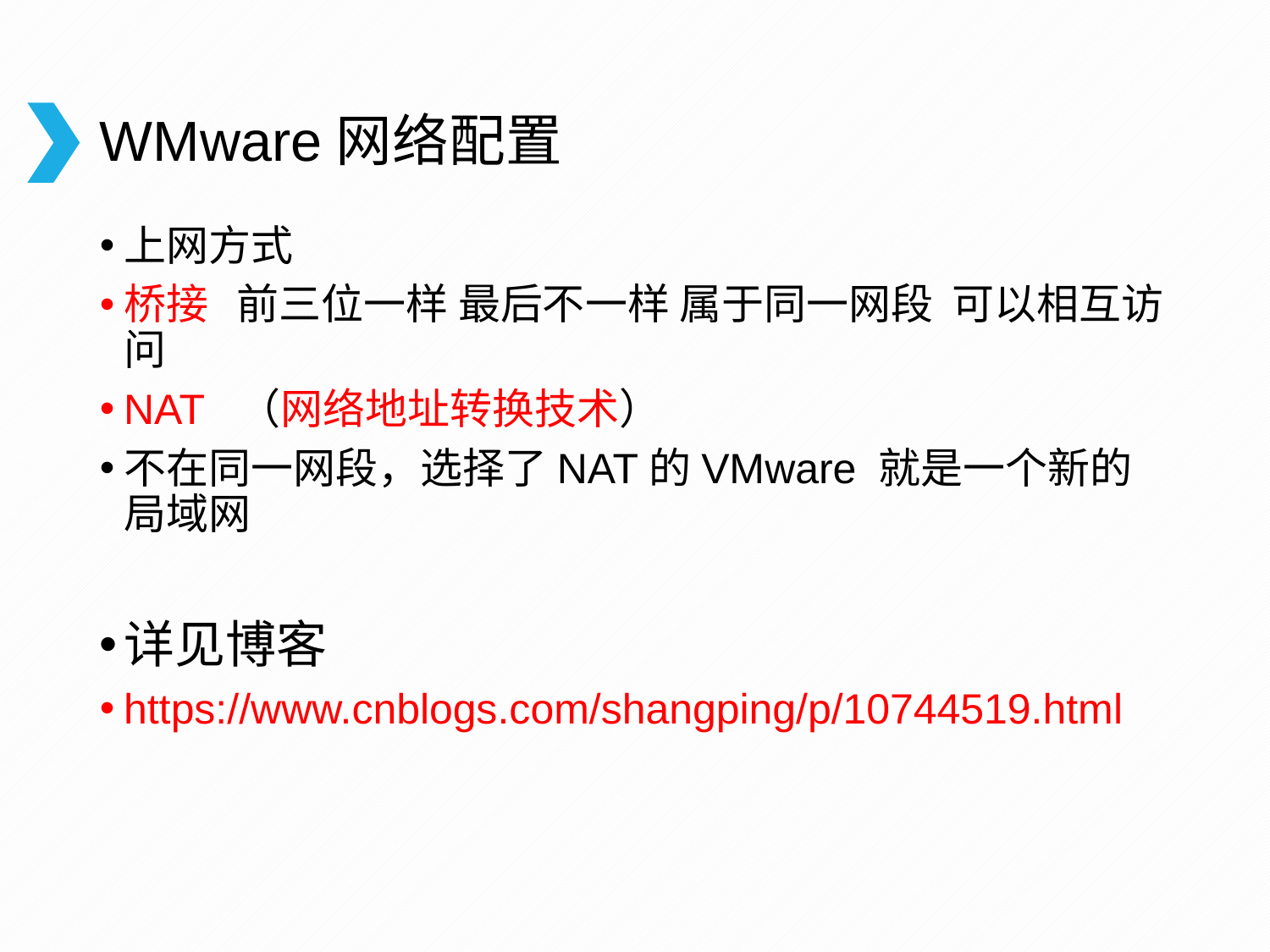

# WMware网络配置
上网方式
桥接   前三位一样 最后不一样 属于同一网段  可以相互访问
NAT  （网络地址转换技术）
不在同一网段，选择了NAT的VMware 就是一个新的局域网

详见博客
https://www.cnblogs.com/shangping/p/10744519.html